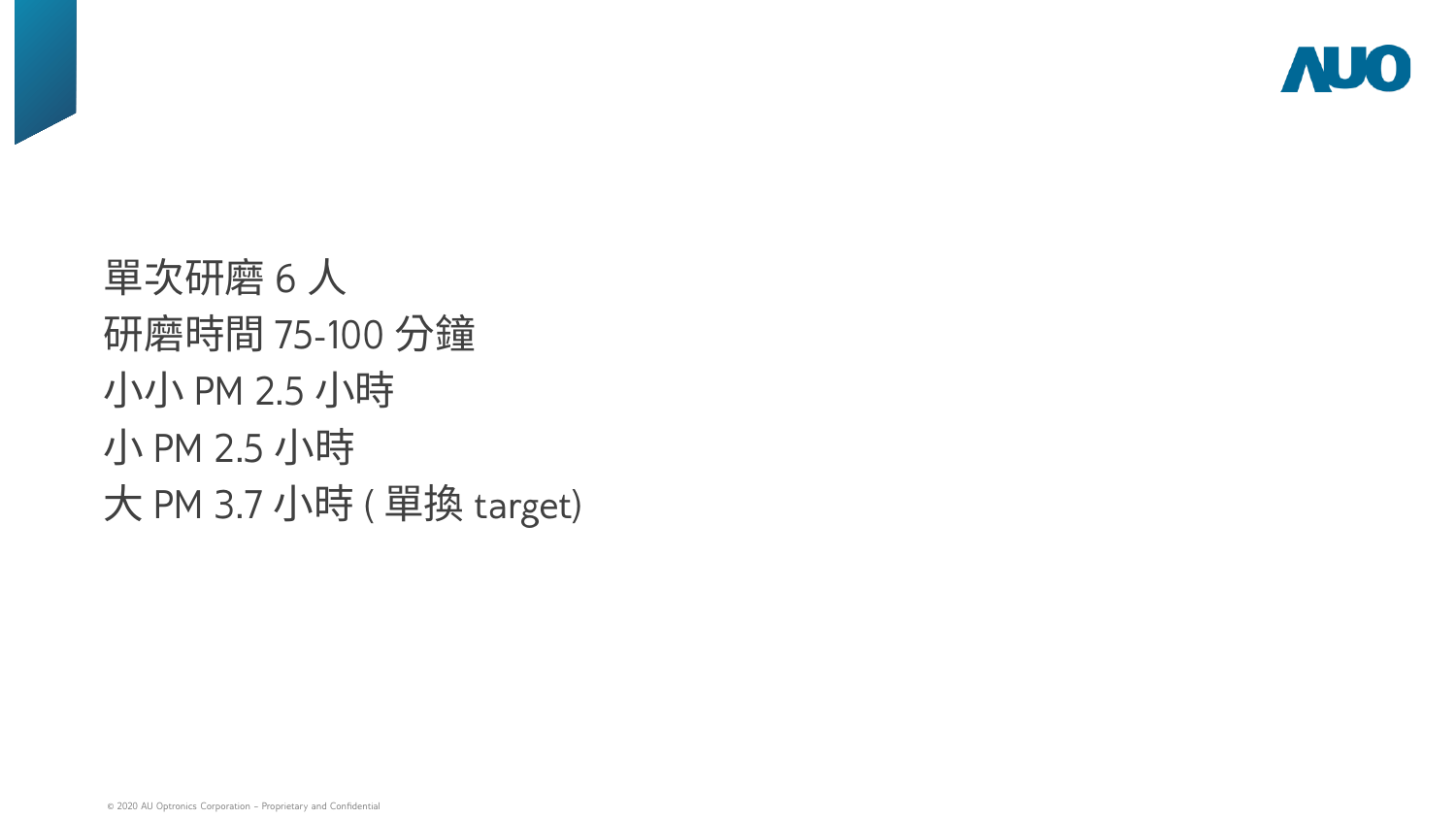

#
單次研磨6人
研磨時間75-100分鐘
小小PM 2.5小時
小PM 2.5小時
大PM 3.7小時(單換target)